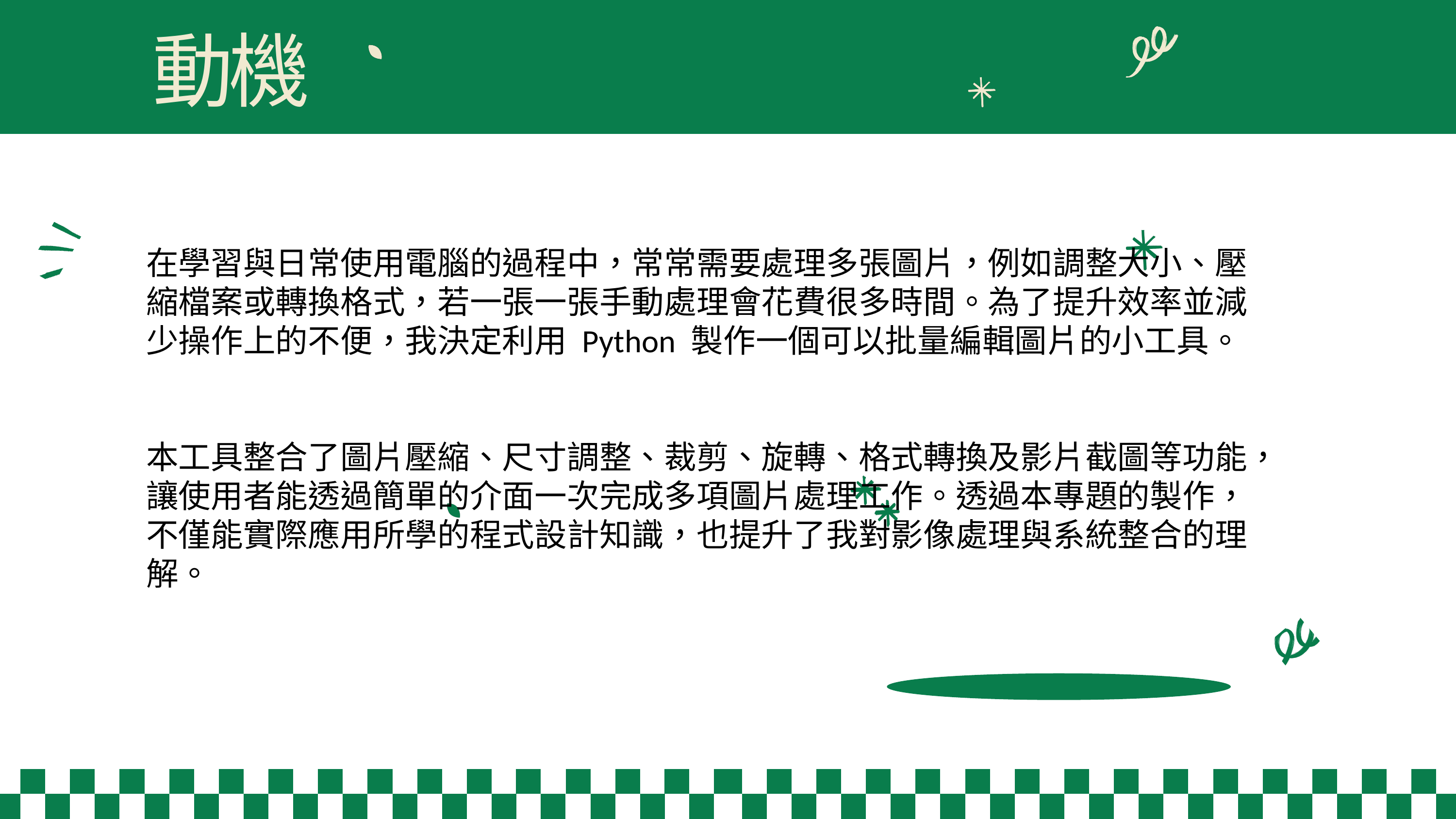

動機

在學習與日常使用電腦的過程中，常常需要處理多張圖片，例如調整大小、壓縮檔案或轉換格式，若一張一張手動處理會花費很多時間。為了提升效率並減少操作上的不便，我決定利用 Python 製作一個可以批量編輯圖片的小工具。

本工具整合了圖片壓縮、尺寸調整、裁剪、旋轉、格式轉換及影片截圖等功能，讓使用者能透過簡單的介面一次完成多項圖片處理工作。透過本專題的製作，不僅能實際應用所學的程式設計知識，也提升了我對影像處理與系統整合的理解。